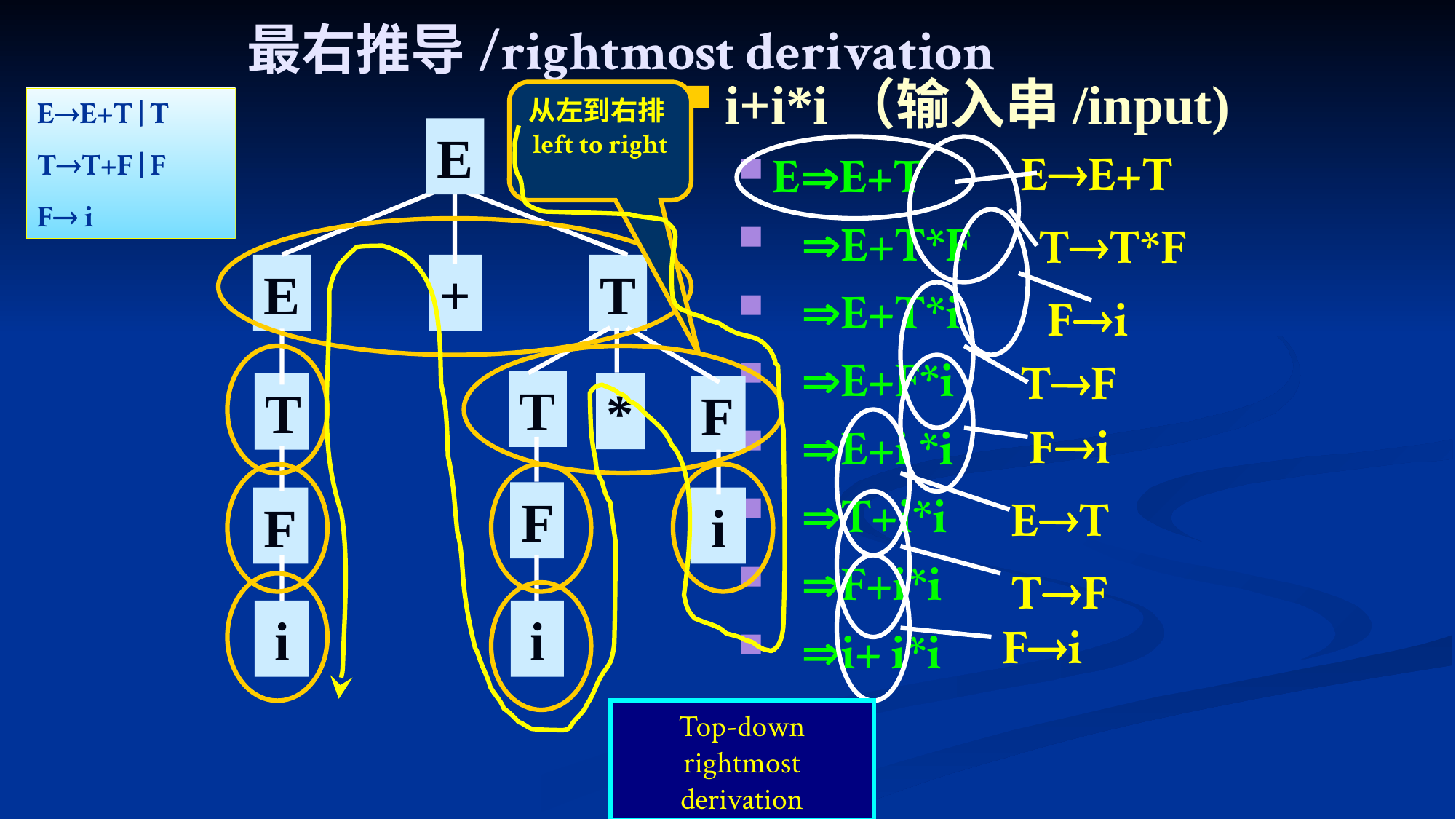

# 最右推导/rightmost derivation
i+i*i（输入串/input)
E⇒E+T
   ⇒E+T*F
   ⇒E+T*i
   ⇒E+F*i
   ⇒E+i *i
   ⇒T+i*i
   ⇒F+i*i
   ⇒i+ i*i

从左到右排left to right
E→E+T | T
T→T+F | F
F→ i
E

E→E+T

E
+
T

T→T*F

F→i

T
*
F

T

T→F

F→i

F

F

i

E→T

i

T→F

i

F→i
Top-down
rightmost derivation